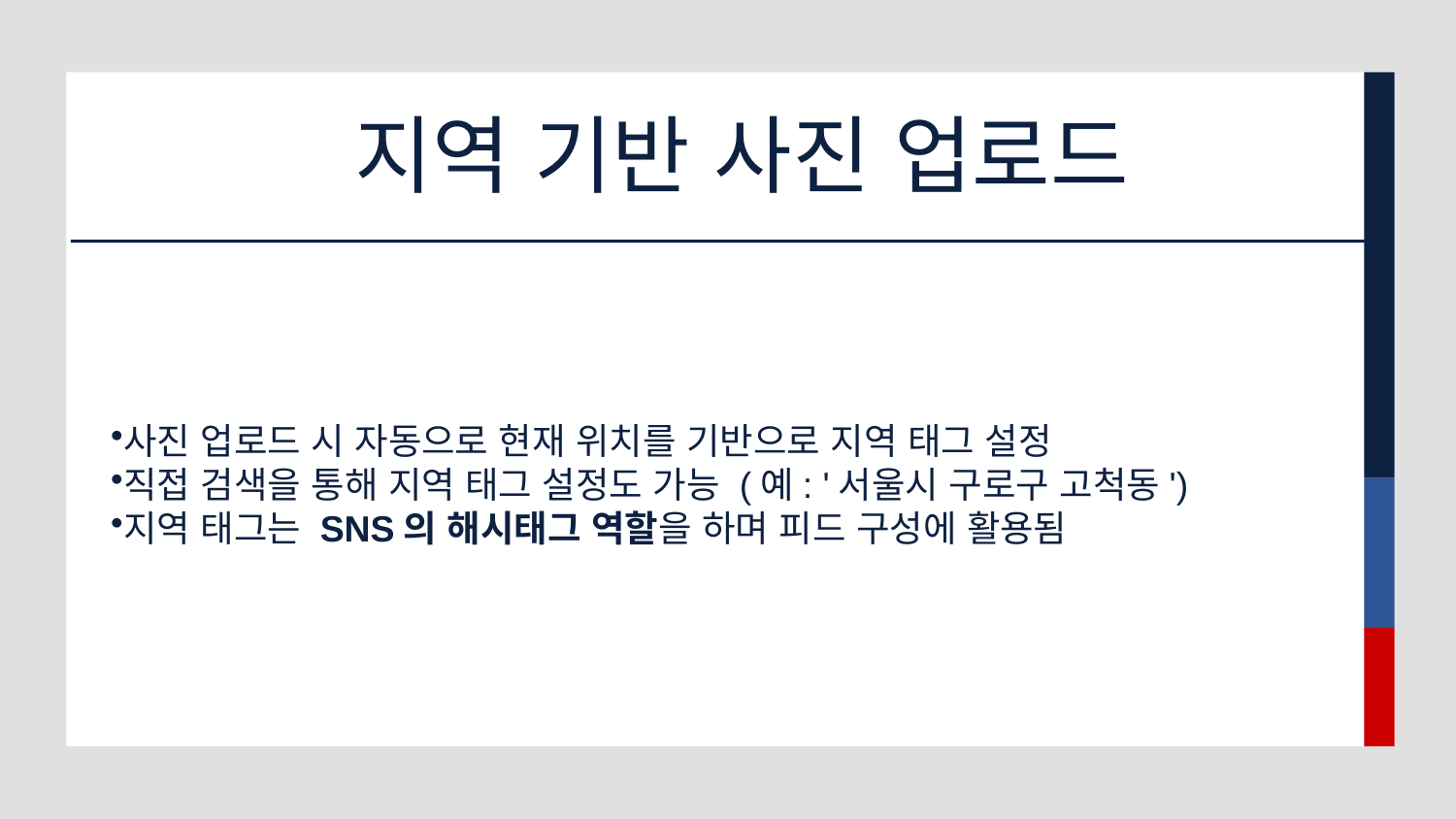

# 지역 기반 사진 업로드
사진 업로드 시 자동으로 현재 위치를 기반으로 지역 태그 설정
직접 검색을 통해 지역 태그 설정도 가능 (예: '서울시 구로구 고척동')
지역 태그는 SNS의 해시태그 역할을 하며 피드 구성에 활용됨